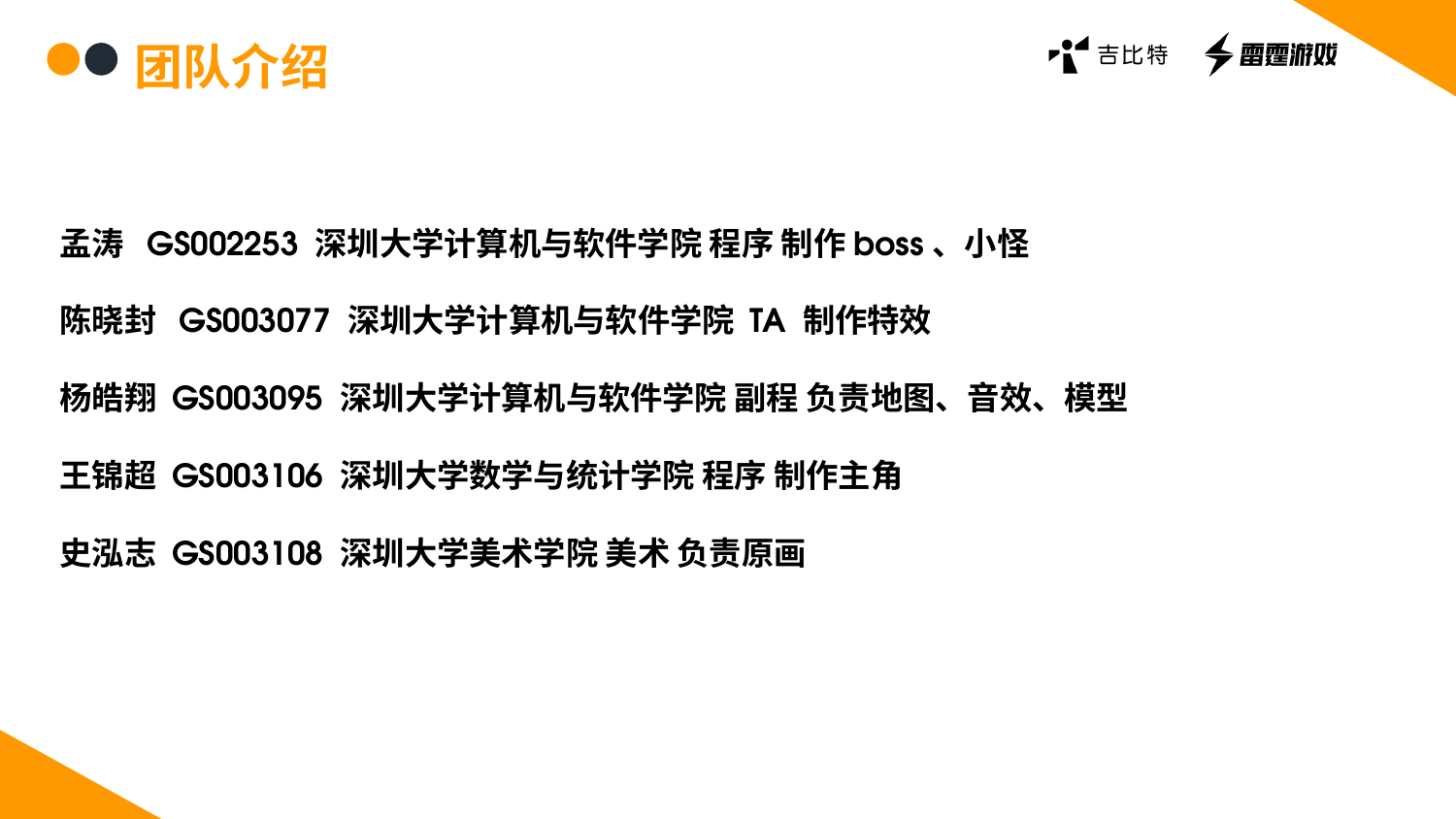

团队介绍

孟涛  GS002253 深圳大学计算机与软件学院 程序 制作boss、小怪

陈晓封  GS003077 深圳大学计算机与软件学院 TA 制作特效

杨皓翔 GS003095 深圳大学计算机与软件学院 副程 负责地图、音效、模型

王锦超 GS003106 深圳大学数学与统计学院 程序 制作主角

史泓志 GS003108 深圳大学美术学院 美术 负责原画